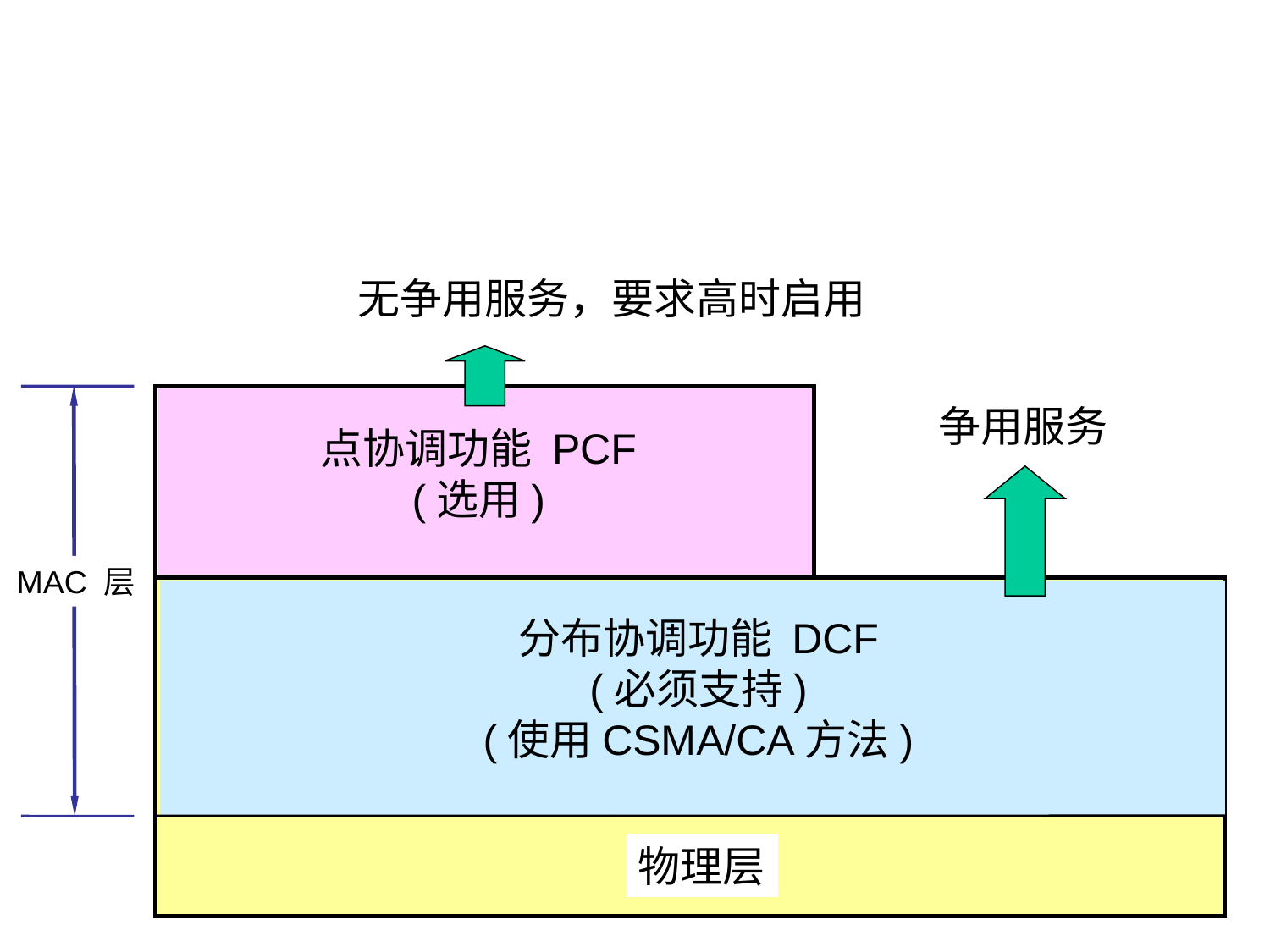

无争用服务，要求高时启用

争用服务
点协调功能 PCF
(选用)

MAC 层

分布协调功能 DCF
(必须支持)
(使用CSMA/CA方法)

物理层